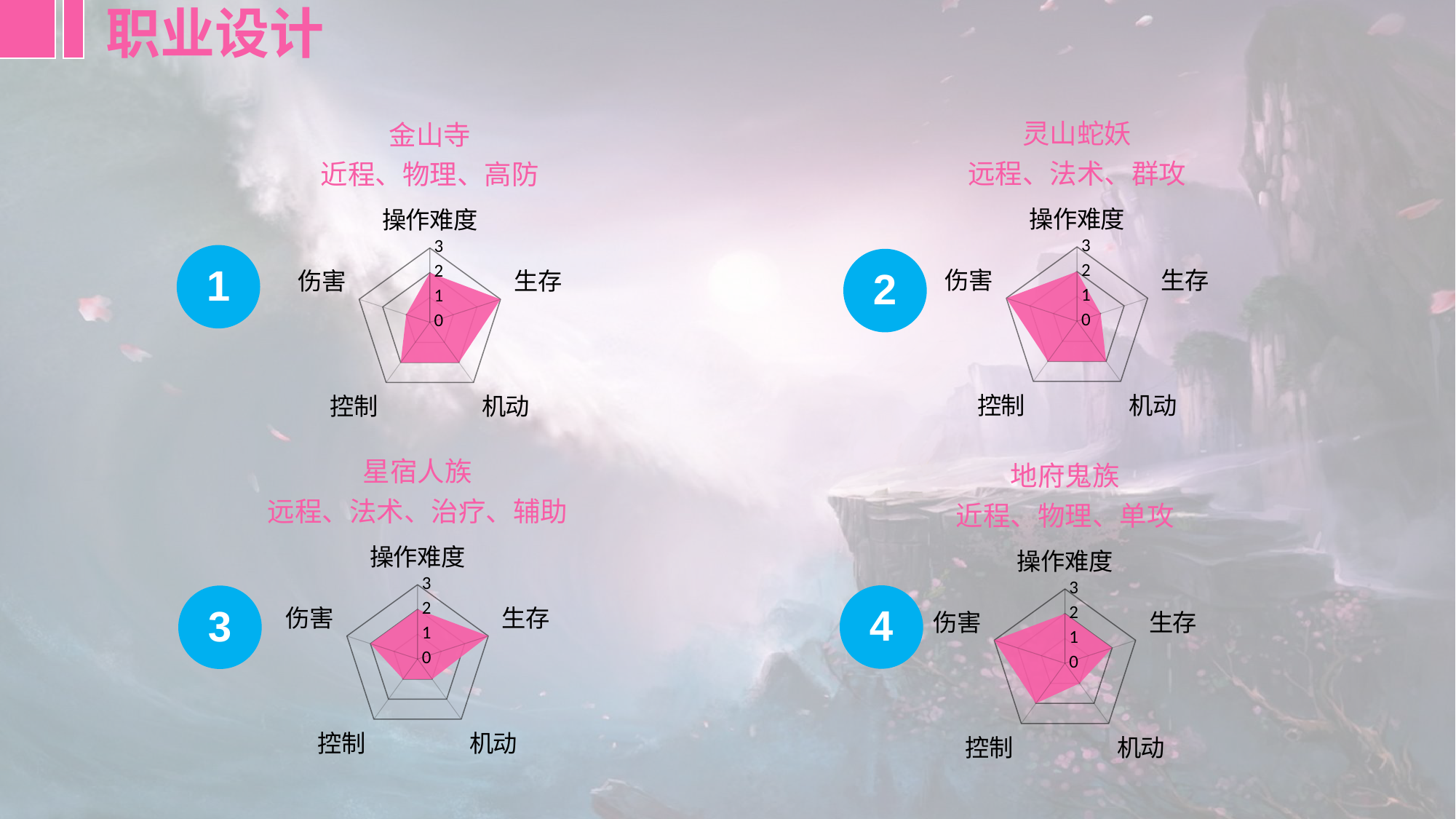

职业设计

### Chart: 灵山蛇妖
远程、法术、群攻

| Category | 灵山妖族 |
|---|---|
| 操作难度 | 2.0 |
| 生存 | 1.0 |
| 机动 | 2.0 |
| 控制 | 2.0 |
| 伤害 | 3.0 |

### Chart: 金山寺
近程、物理、高防

| Category | 金山寺 |
|---|---|
| 操作难度 | 2.0 |
| 生存 | 3.0 |
| 机动 | 2.0 |
| 控制 | 2.0 |
| 伤害 | 1.0 |

### Chart: 星宿人族
远程、法术、治疗、辅助

| Category | 星宿人族 |
|---|---|
| 操作难度 | 2.0 |
| 生存 | 3.0 |
| 机动 | 1.0 |
| 控制 | 1.0 |
| 伤害 | 2.0 |

### Chart: 地府鬼族
近程、物理、单攻

| Category | 地府鬼族 |
|---|---|
| 操作难度 | 2.0 |
| 生存 | 2.0 |
| 机动 | 1.0 |
| 控制 | 2.0 |
| 伤害 | 3.0 |